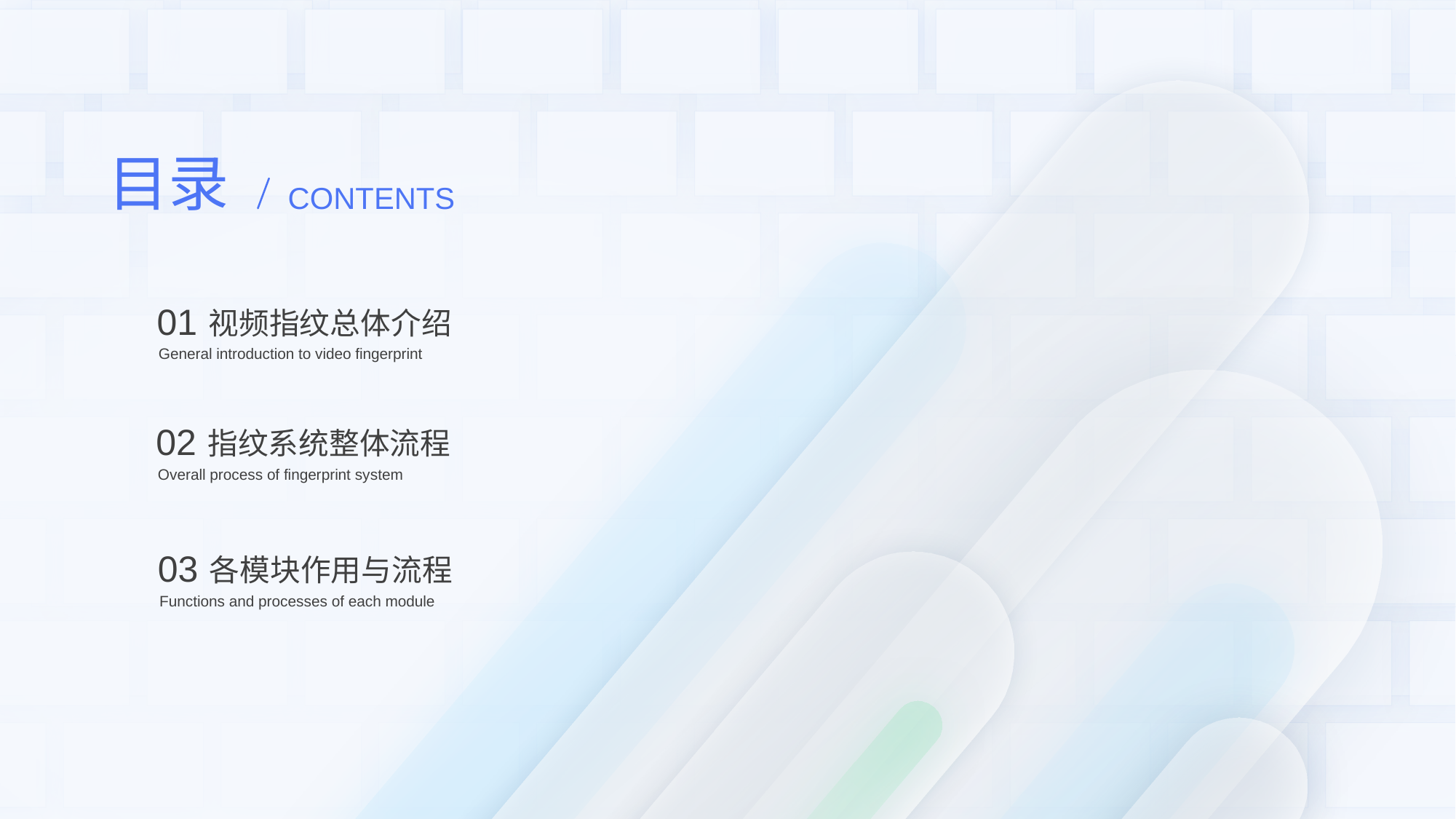

目录
CONTENTS
01
视频指纹总体介绍
General introduction to video fingerprint
02
指纹系统整体流程
Overall process of fingerprint system
03
各模块作用与流程
Functions and processes of each module